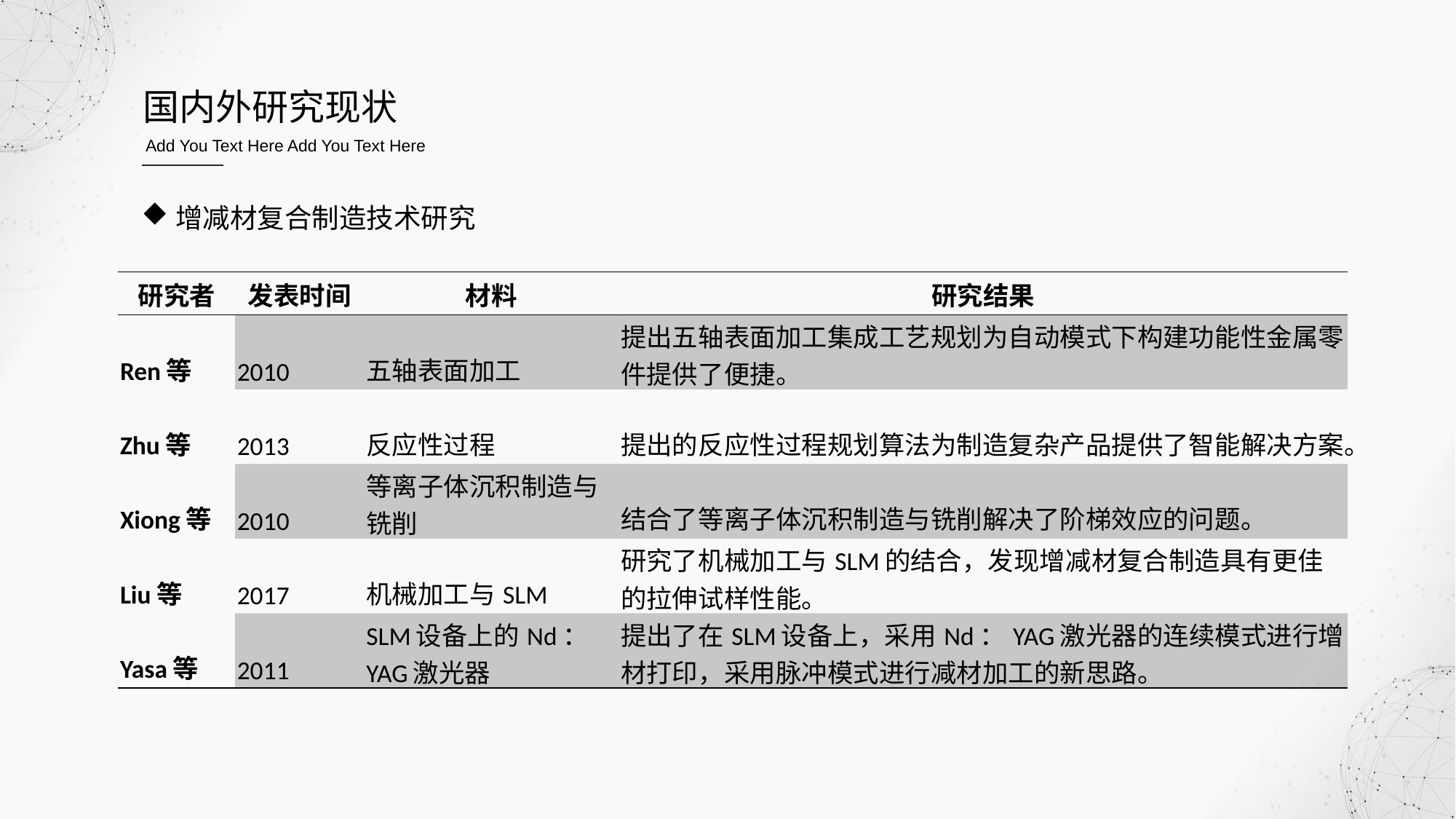

国内外研究现状
Add You Text Here Add You Text Here
增减材复合制造技术研究
| 研究者 | 发表时间 | 材料 | 研究结果 |
| --- | --- | --- | --- |
| Ren等 | 2010 | 五轴表面加工 | 提出五轴表面加工集成工艺规划为自动模式下构建功能性金属零件提供了便捷。 |
| Zhu等 | 2013 | 反应性过程 | 提出的反应性过程规划算法为制造复杂产品提供了智能解决方案。 |
| Xiong等 | 2010 | 等离子体沉积制造与铣削 | 结合了等离子体沉积制造与铣削解决了阶梯效应的问题。 |
| Liu等 | 2017 | 机械加工与SLM | 研究了机械加工与SLM的结合，发现增减材复合制造具有更佳的拉伸试样性能。 |
| Yasa等 | 2011 | SLM设备上的Nd：YAG激光器 | 提出了在SLM设备上，采用Nd：YAG激光器的连续模式进行增材打印，采用脉冲模式进行减材加工的新思路。 |